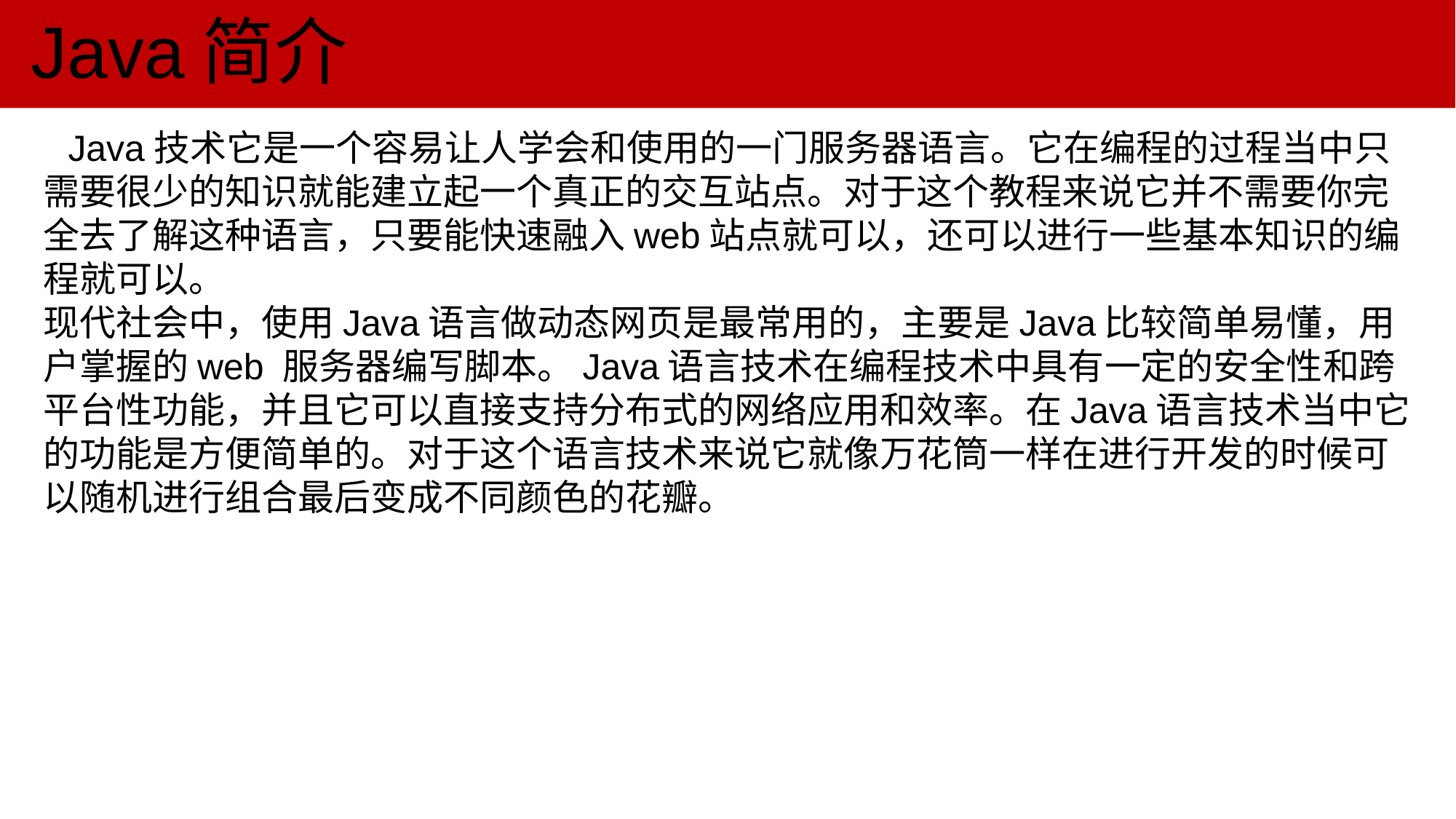

Java简介
   Java技术它是一个容易让人学会和使用的一门服务器语言。它在编程的过程当中只需要很少的知识就能建立起一个真正的交互站点。对于这个教程来说它并不需要你完全去了解这种语言，只要能快速融入web站点就可以，还可以进行一些基本知识的编程就可以。
现代社会中，使用Java语言做动态网页是最常用的，主要是Java比较简单易懂，用户掌握的web 服务器编写脚本。Java语言技术在编程技术中具有一定的安全性和跨平台性功能，并且它可以直接支持分布式的网络应用和效率。在Java语言技术当中它的功能是方便简单的。对于这个语言技术来说它就像万花筒一样在进行开发的时候可以随机进行组合最后变成不同颜色的花瓣。